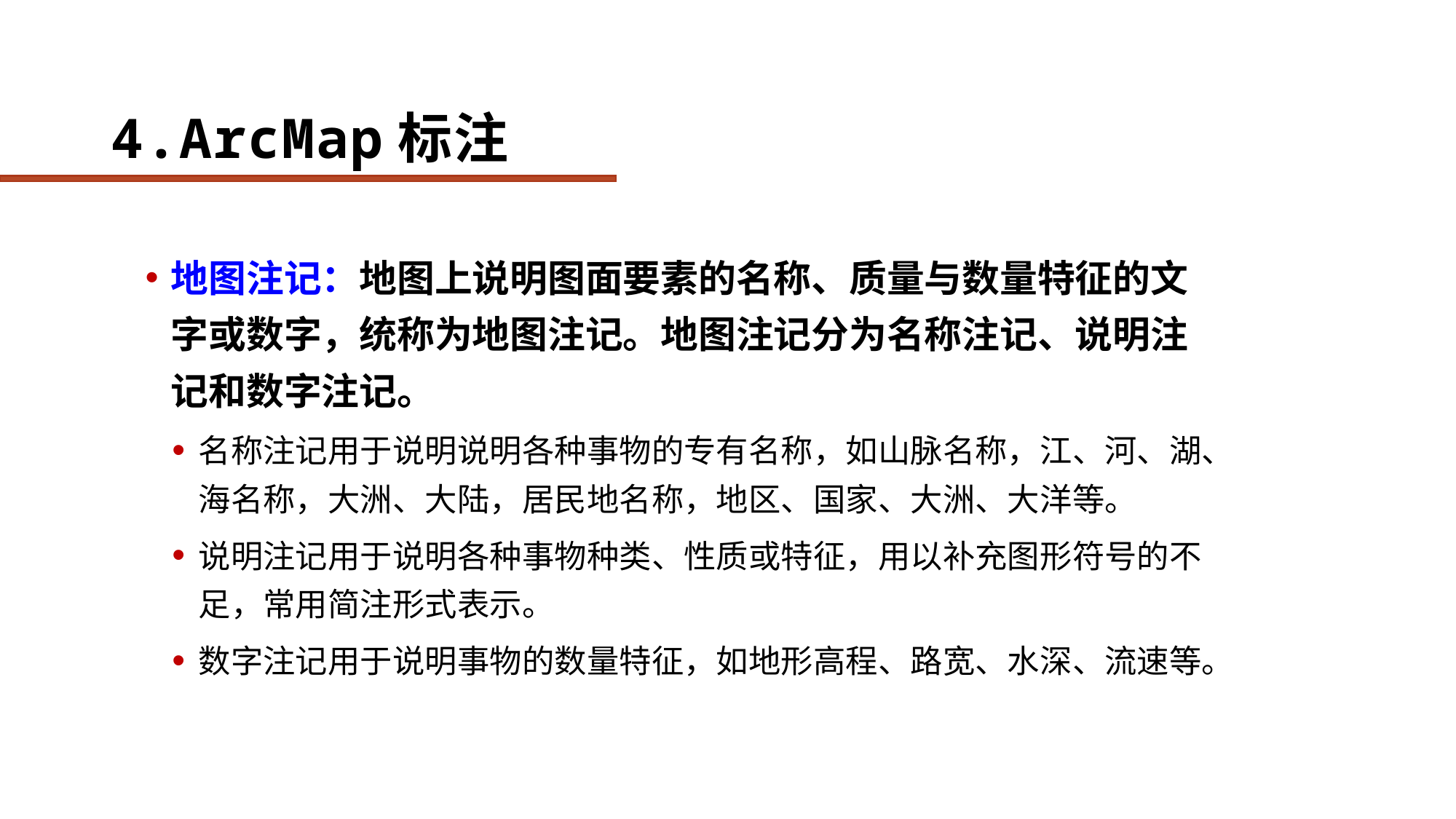

# 4.ArcMap标注
地图注记：地图上说明图面要素的名称、质量与数量特征的文字或数字，统称为地图注记。地图注记分为名称注记、说明注记和数字注记。
名称注记用于说明说明各种事物的专有名称，如山脉名称，江、河、湖、海名称，大洲、大陆，居民地名称，地区、国家、大洲、大洋等。
说明注记用于说明各种事物种类、性质或特征，用以补充图形符号的不足，常用简注形式表示。
数字注记用于说明事物的数量特征，如地形高程、路宽、水深、流速等。